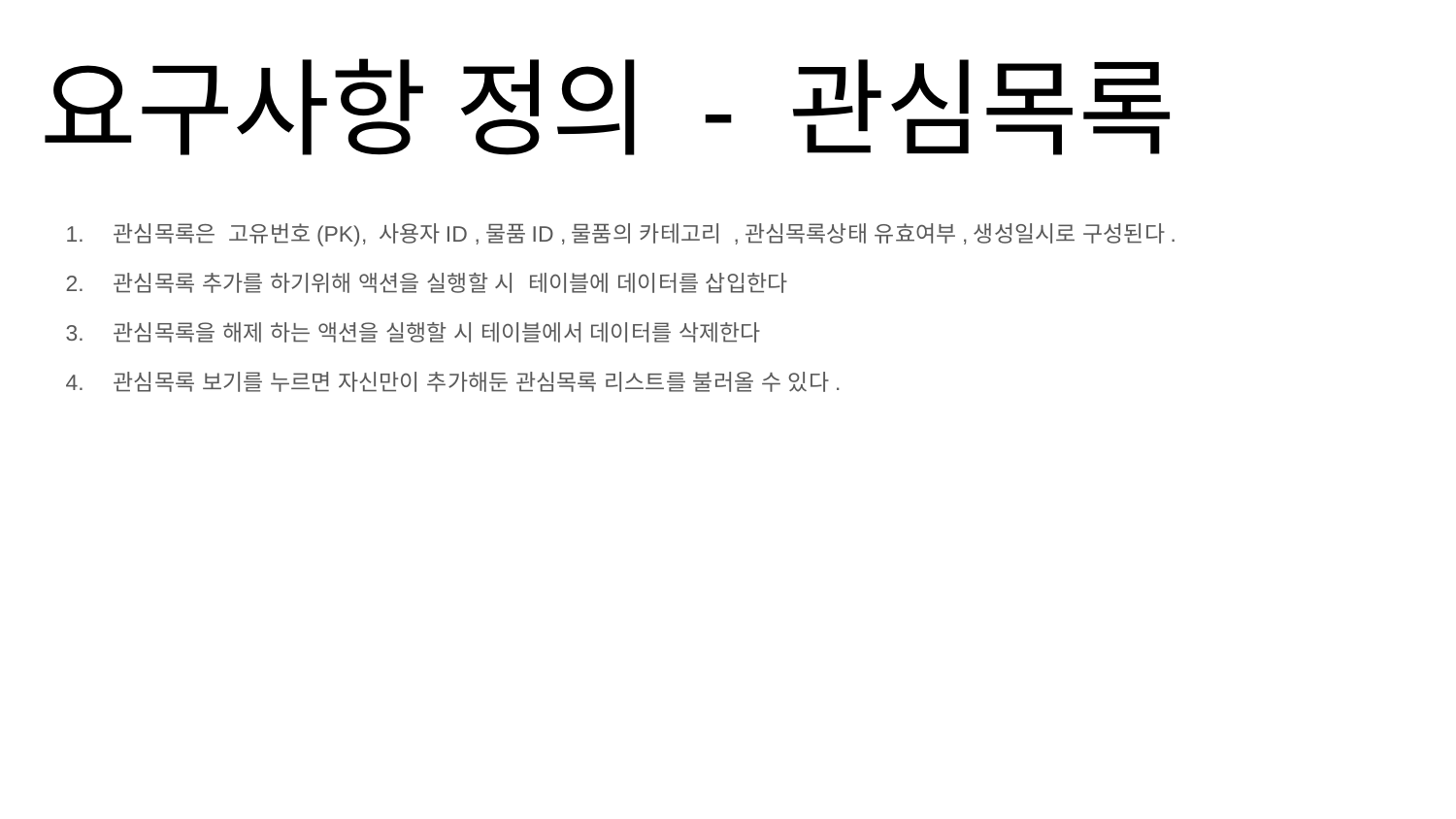

# 요구사항 정의 - 관심목록
관심목록은  고유번호(PK), 사용자ID ,물품ID ,물품의 카테고리 ,관심목록상태 유효여부,생성일시로 구성된다.

관심목록 추가를 하기위해 액션을 실행할 시  테이블에 데이터를 삽입한다

관심목록을 해제 하는 액션을 실행할 시 테이블에서 데이터를 삭제한다

관심목록 보기를 누르면 자신만이 추가해둔 관심목록 리스트를 불러올 수 있다.